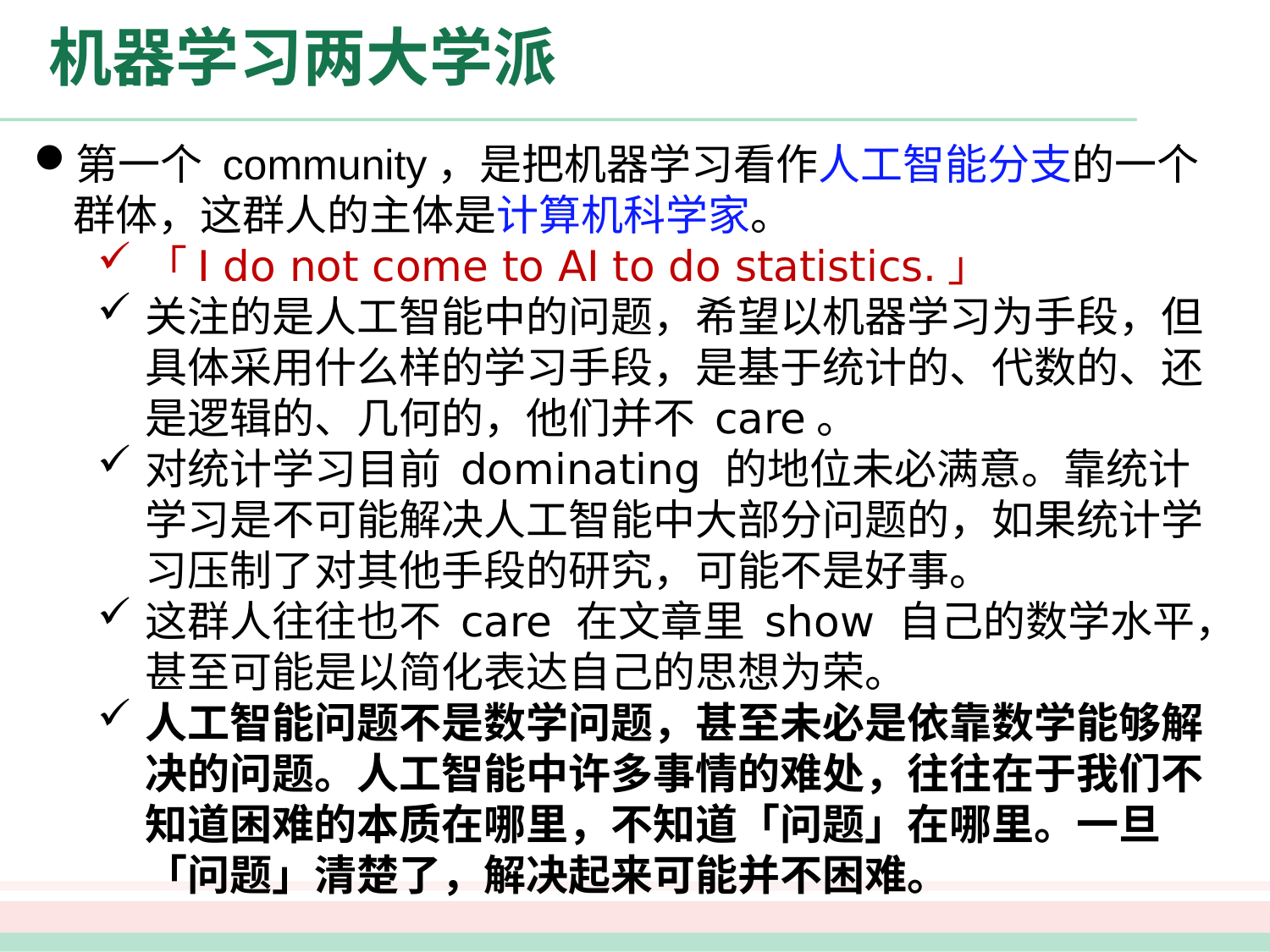

# 机器学习两大学派
第一个 community，是把机器学习看作人工智能分支的一个群体，这群人的主体是计算机科学家。
「I do not come to AI to do statistics.」
关注的是人工智能中的问题，希望以机器学习为手段，但具体采用什么样的学习手段，是基于统计的、代数的、还是逻辑的、几何的，他们并不 care。
对统计学习目前 dominating 的地位未必满意。靠统计学习是不可能解决人工智能中大部分问题的，如果统计学习压制了对其他手段的研究，可能不是好事。
这群人往往也不 care 在文章里 show 自己的数学水平，甚至可能是以简化表达自己的思想为荣。
人工智能问题不是数学问题，甚至未必是依靠数学能够解决的问题。人工智能中许多事情的难处，往往在于我们不知道困难的本质在哪里，不知道「问题」在哪里。一旦「问题」清楚了，解决起来可能并不困难。